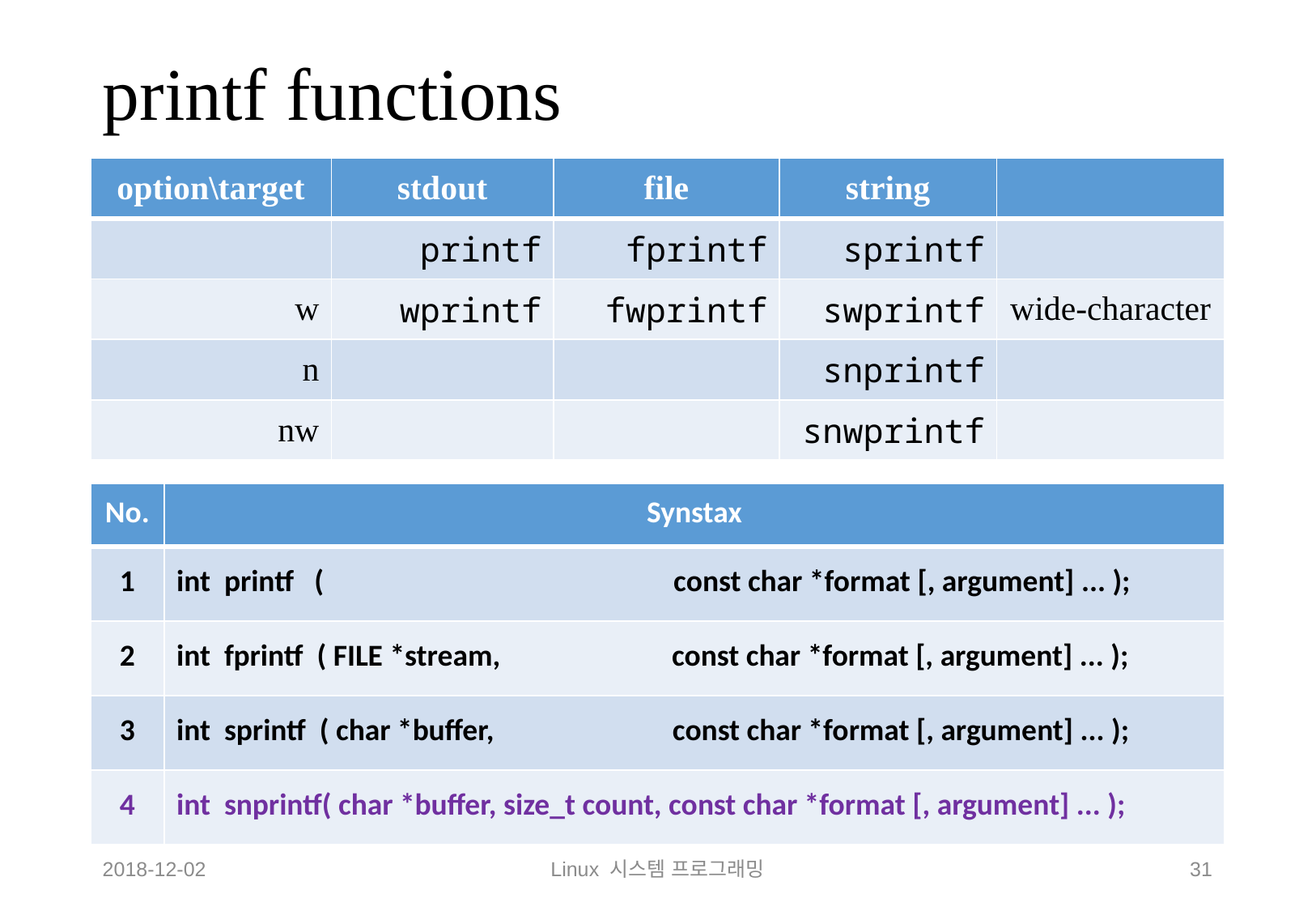

# printf functions
| option\target | stdout | file | string |  |
| --- | --- | --- | --- | --- |
|  | printf | fprintf | sprintf |  |
| w | wprintf | fwprintf | swprintf | wide-character |
| n |  |  | snprintf |  |
| nw |  |  | snwprintf |  |
| No. | Synstax |
| --- | --- |
| 1 | int printf ( const char \*format [, argument] ... ); |
| 2 | int fprintf ( FILE \*stream, const char \*format [, argument] ... ); |
| 3 | int sprintf ( char \*buffer, const char \*format [, argument] ... ); |
| 4 | int snprintf( char \*buffer, size\_t count, const char \*format [, argument] ... ); |
2018-12-02
Linux 시스템 프로그래밍
31